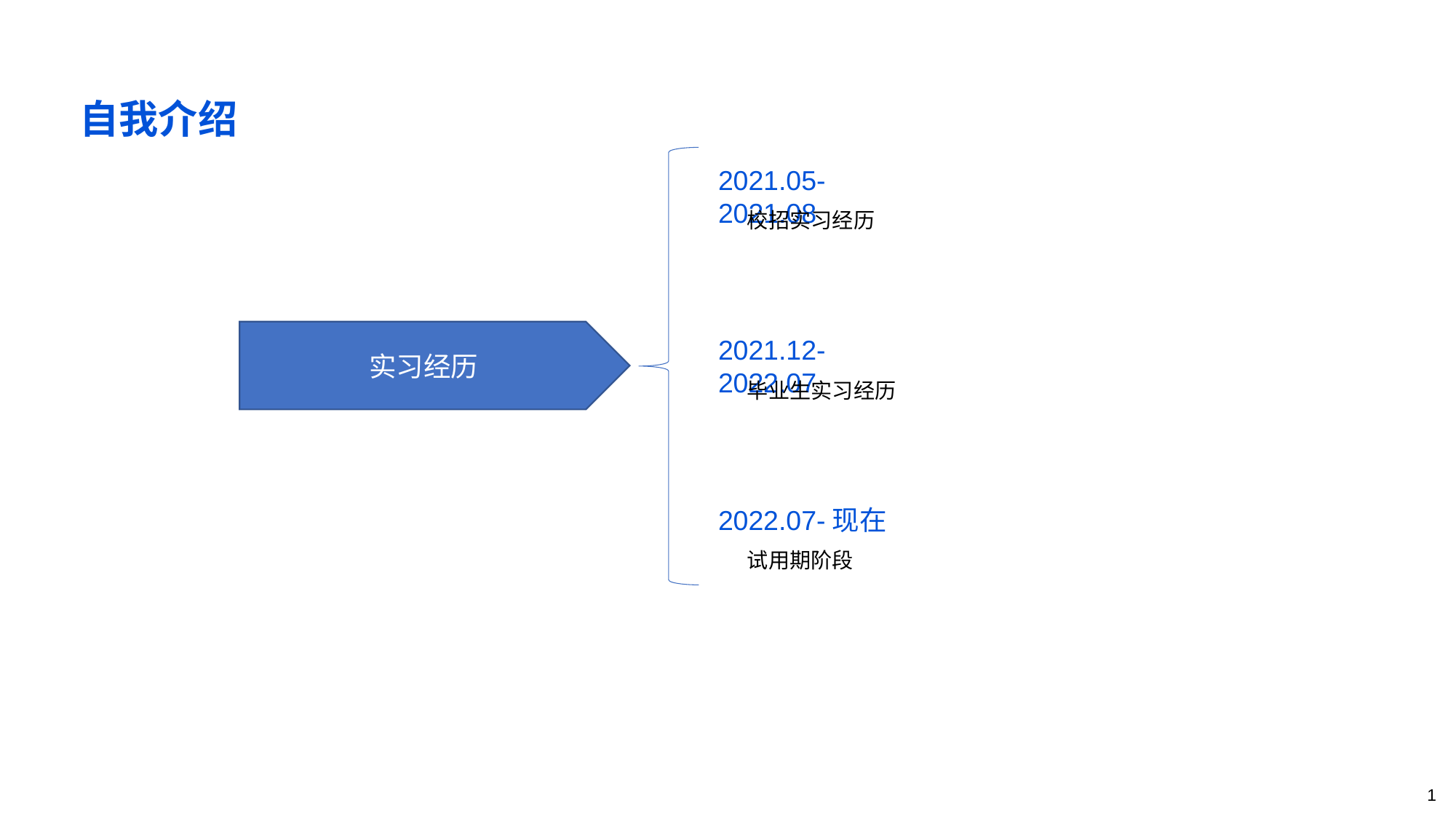

自我介绍

2021.05-2021.08
校招实习经历
实习经历
2021.12-2022.07
毕业生实习经历
2022.07-现在
试用期阶段
1